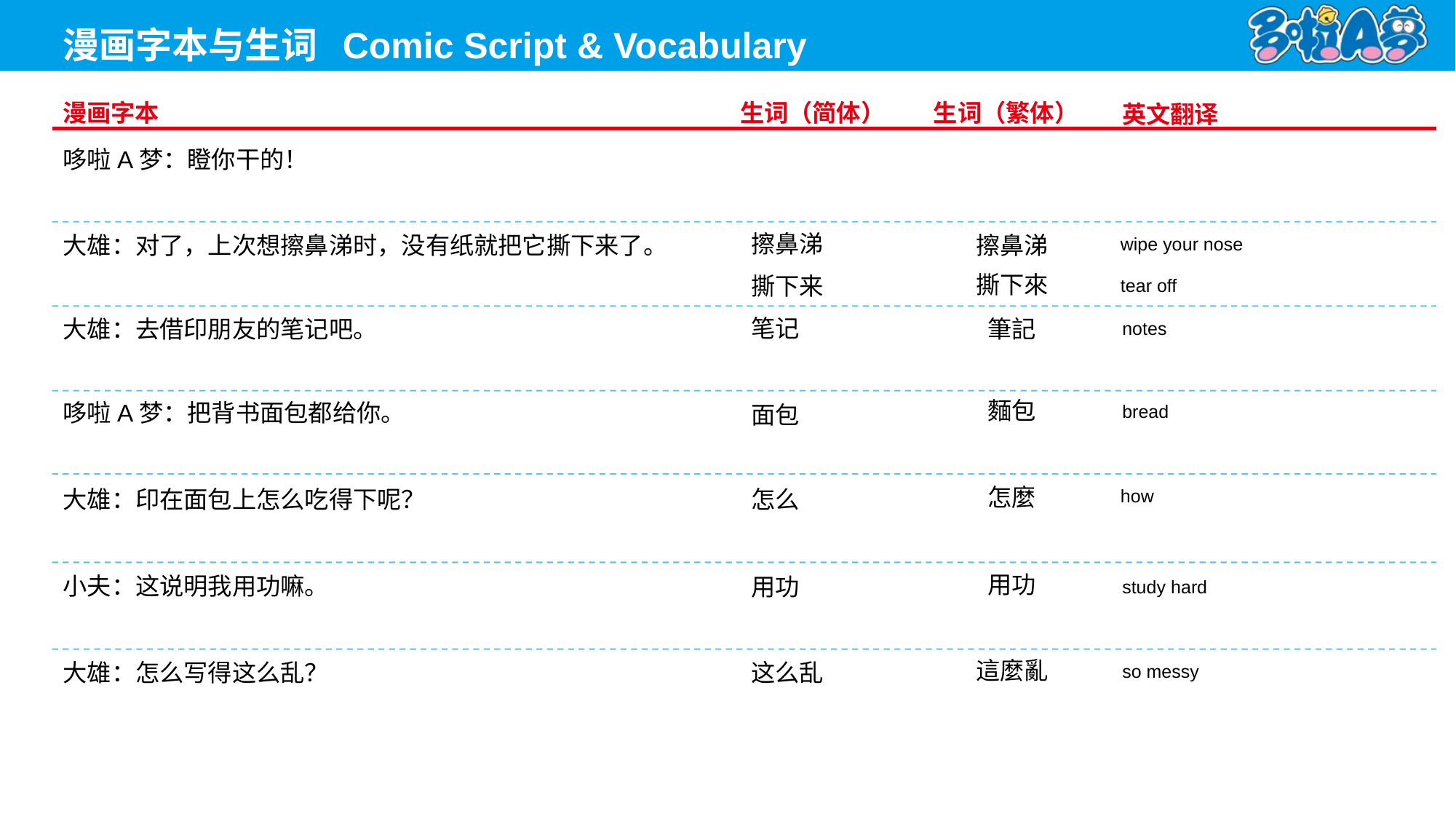

哆啦A梦：瞪你干的！

wipe your nose
擦鼻涕
擦鼻涕
大雄：对了，上次想擦鼻涕时，没有纸就把它撕下来了。
撕下來
tear off
撕下来
notes
笔记
筆記
大雄：去借印朋友的笔记吧。

麵包
bread
面包
哆啦A梦：把背书面包都给你。

how
怎麼
怎么
大雄：印在面包上怎么吃得下呢？

用功
study hard
用功
小夫：这说明我用功嘛。

這麼亂
so messy
这么乱
大雄：怎么写得这么乱？